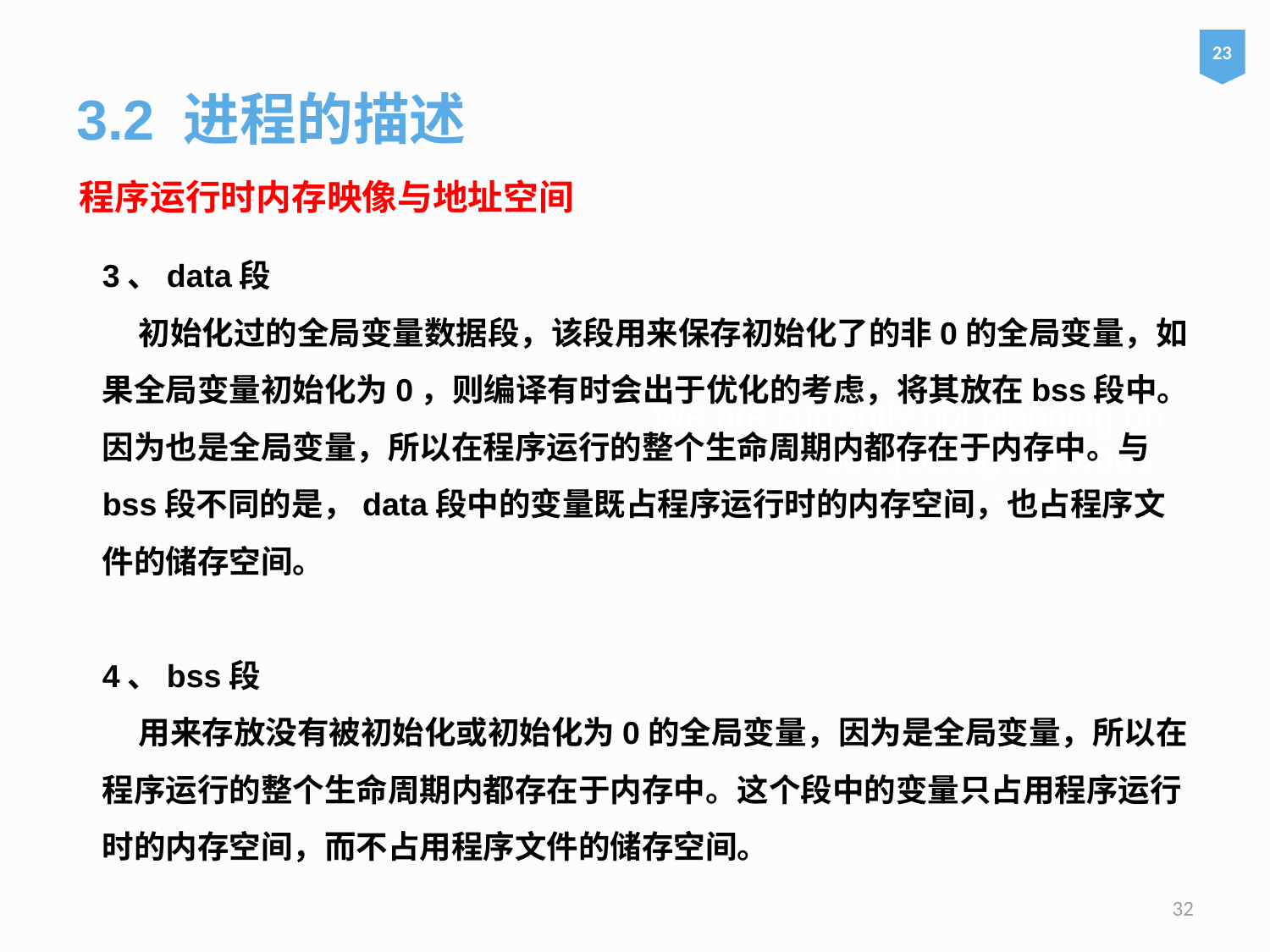

23
3.2 进程的描述
程序运行时内存映像与地址空间
3、data段
    初始化过的全局变量数据段，该段用来保存初始化了的非0的全局变量，如果全局变量初始化为0，则编译有时会出于优化的考虑，将其放在bss段中。因为也是全局变量，所以在程序运行的整个生命周期内都存在于内存中。与bss段不同的是，data段中的变量既占程序运行时的内存空间，也占程序文件的储存空间。

4、bss段
    用来存放没有被初始化或初始化为0的全局变量，因为是全局变量，所以在程序运行的整个生命周期内都存在于内存中。这个段中的变量只占用程序运行时的内存空间，而不占用程序文件的储存空间。
# We are currently not planning on conquering the world. – Sergey Brin
32